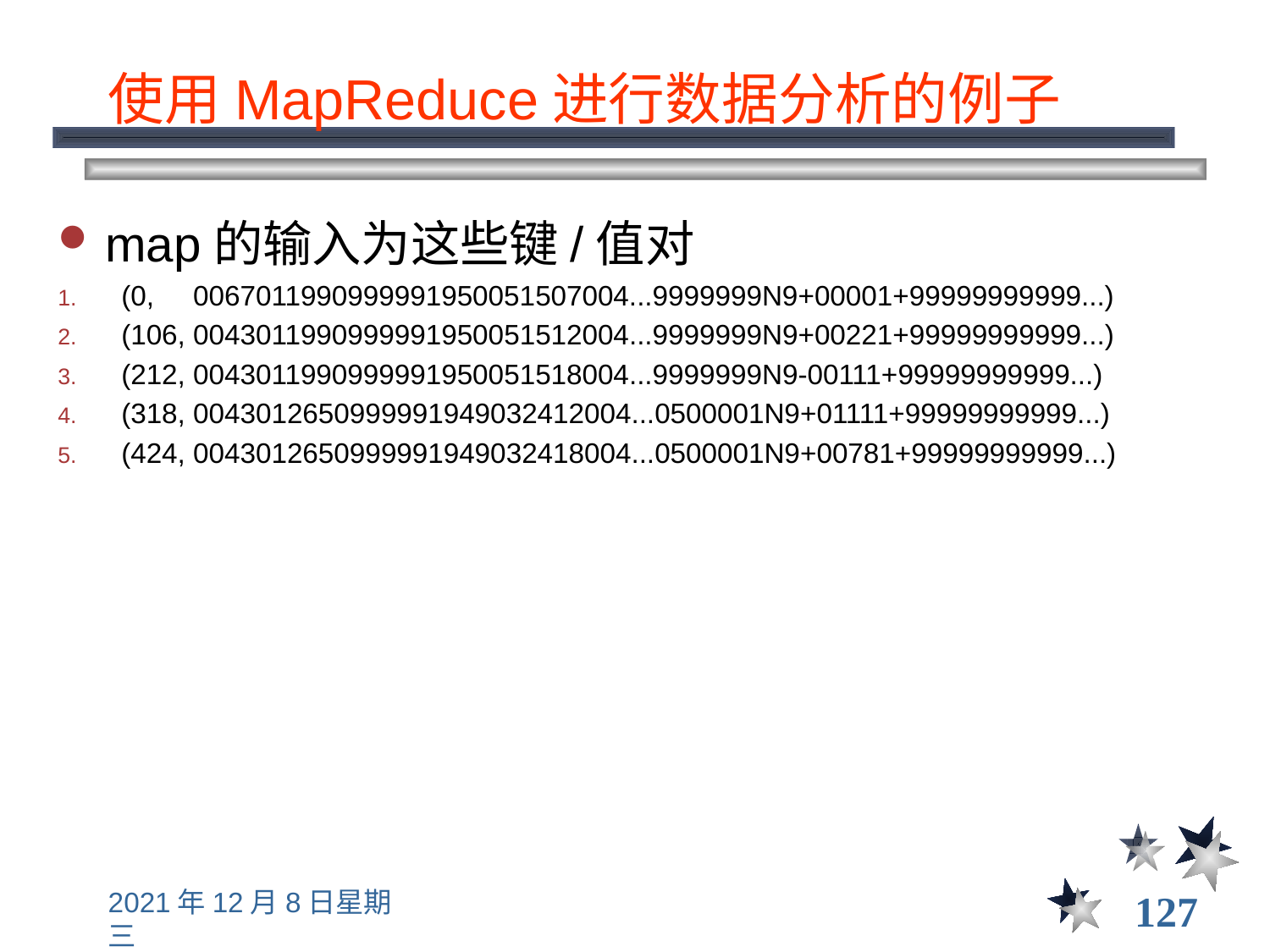

# 使用MapReduce进行数据分析的例子
map的输入为这些键/值对
(0,     0067011990999991950051507004...9999999N9+00001+99999999999...)
(106, 0043011990999991950051512004...9999999N9+00221+99999999999...)
(212, 0043011990999991950051518004...9999999N9-00111+99999999999...)
(318, 0043012650999991949032412004...0500001N9+01111+99999999999...)
(424, 0043012650999991949032418004...0500001N9+00781+99999999999...)
127
2021年12月8日星期三